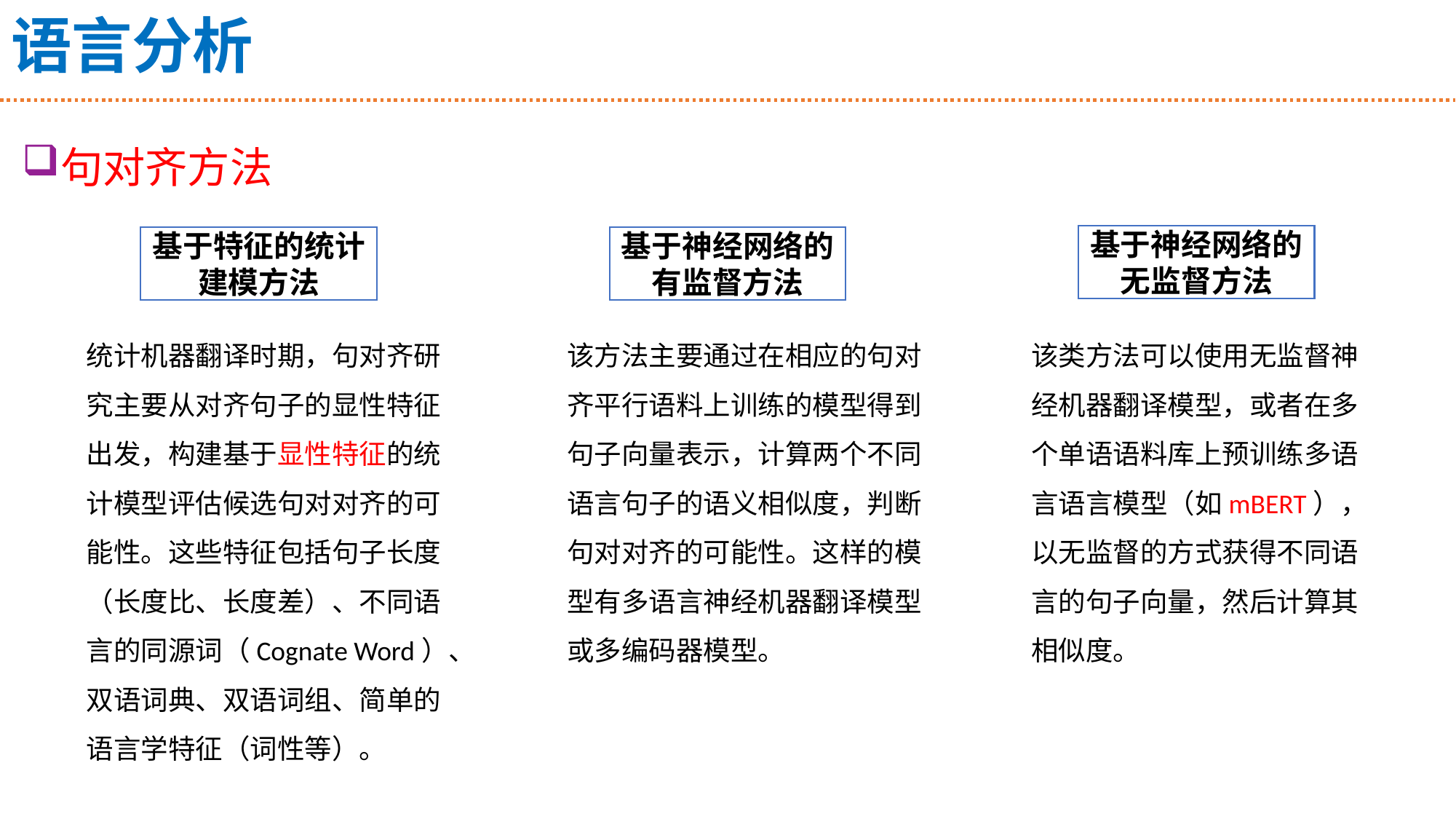

# 语言分析
句对齐方法
基于神经网络的无监督方法
基于特征的统计建模方法
基于神经网络的有监督方法
该类方法可以使用无监督神经机器翻译模型，或者在多个单语语料库上预训练多语言语言模型（如mBERT），以无监督的方式获得不同语言的句子向量，然后计算其相似度。
统计机器翻译时期，句对齐研究主要从对齐句子的显性特征出发，构建基于显性特征的统计模型评估候选句对对齐的可能性。这些特征包括句子长度（长度比、长度差）、不同语言的同源词（Cognate Word）、双语词典、双语词组、简单的语言学特征（词性等）。
该方法主要通过在相应的句对齐平行语料上训练的模型得到句子向量表示，计算两个不同语言句子的语义相似度，判断句对对齐的可能性。这样的模型有多语言神经机器翻译模型或多编码器模型。